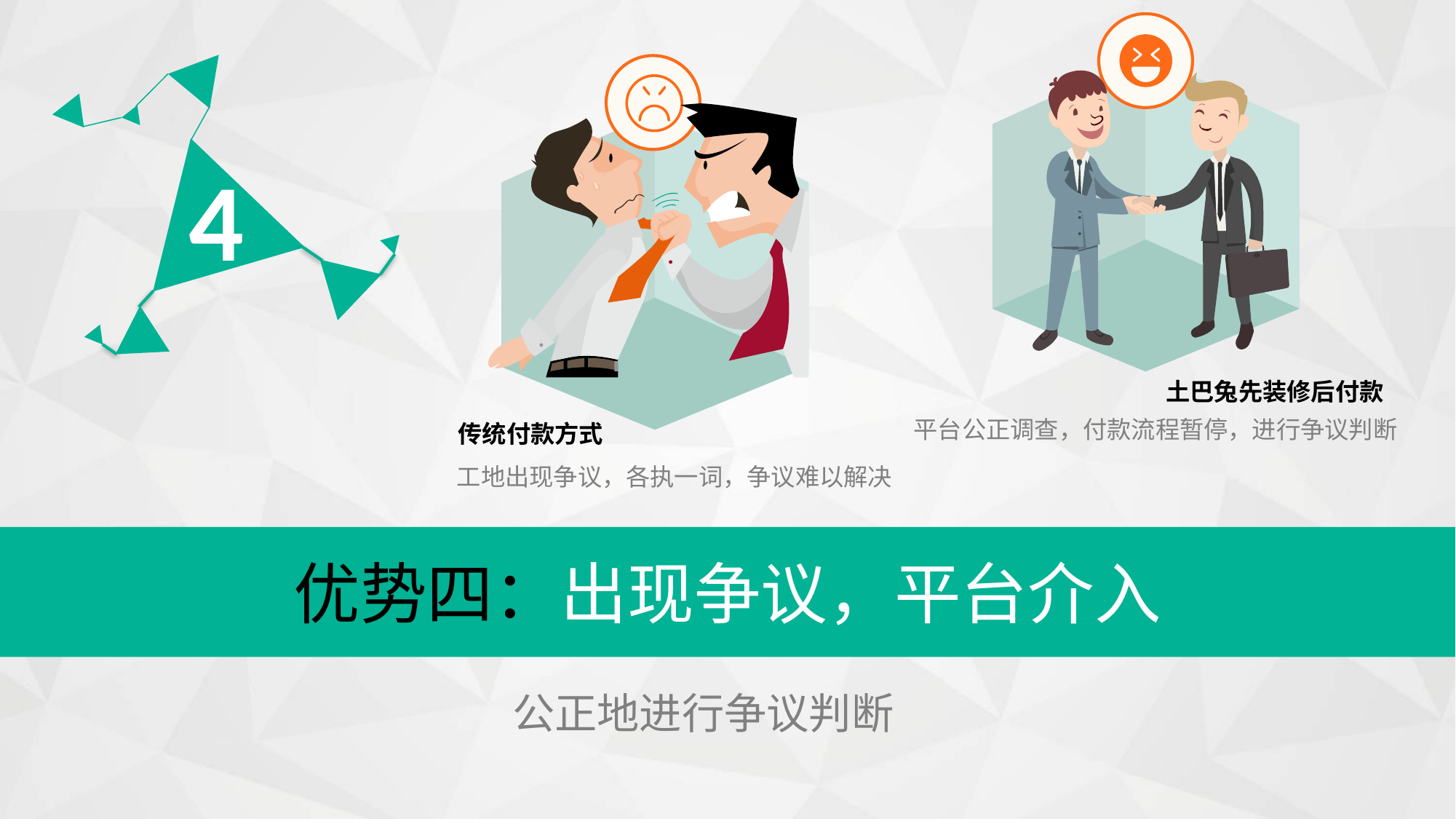

4
土巴兔先装修后付款
平台公正调查，付款流程暂停，进行争议判断
传统付款方式
工地出现争议，各执一词，争议难以解决
优势四：出现争议，平台介入
公正地进行争议判断